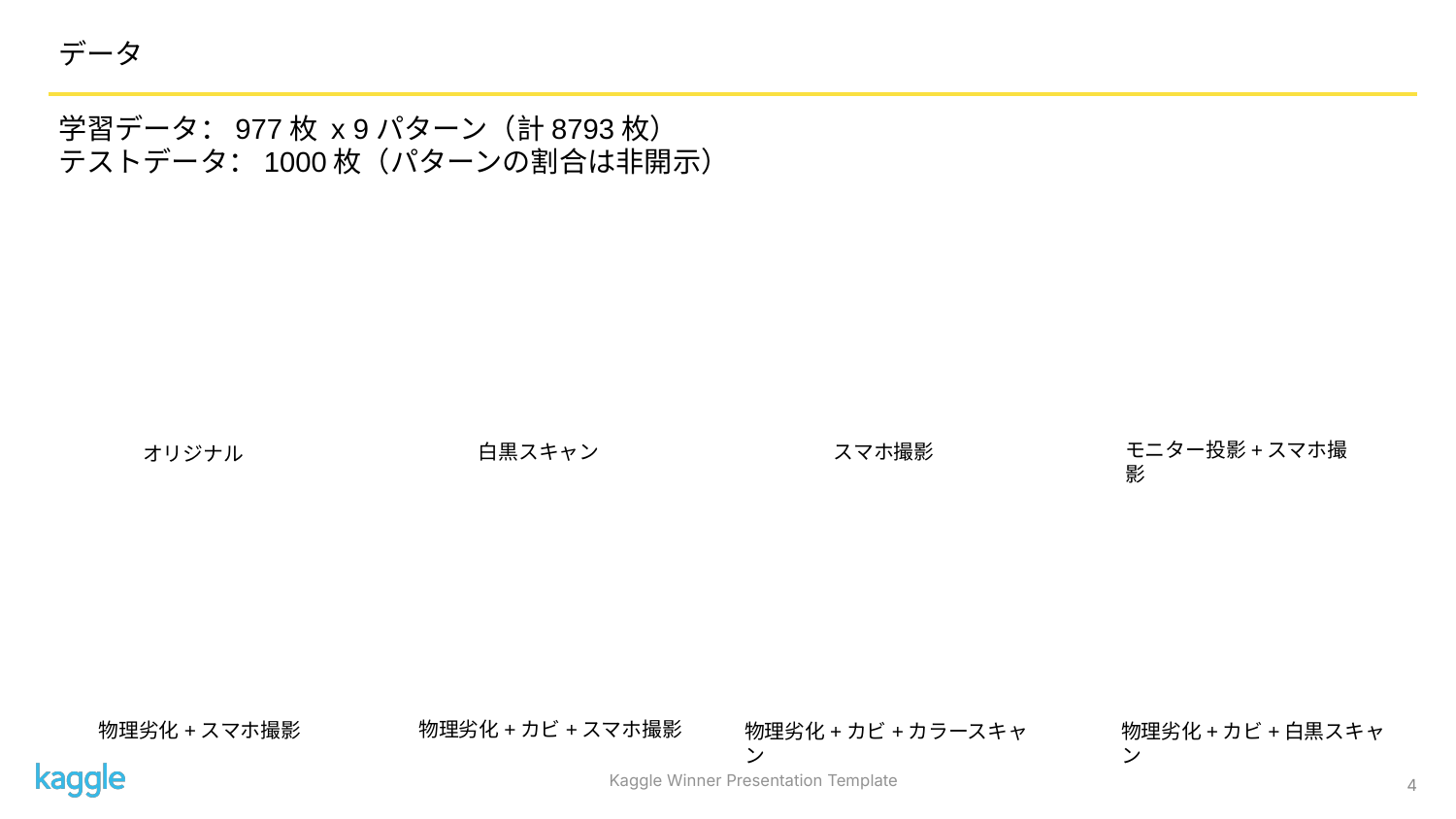

データ
学習データ：977枚 x 9パターン（計8793枚）
テストデータ：1000枚（パターンの割合は非開示）
モニター投影+スマホ撮影
スマホ撮影
白黒スキャン
オリジナル
物理劣化+カビ+スマホ撮影
物理劣化+スマホ撮影
物理劣化+カビ+カラースキャン
物理劣化+カビ+白黒スキャン
4